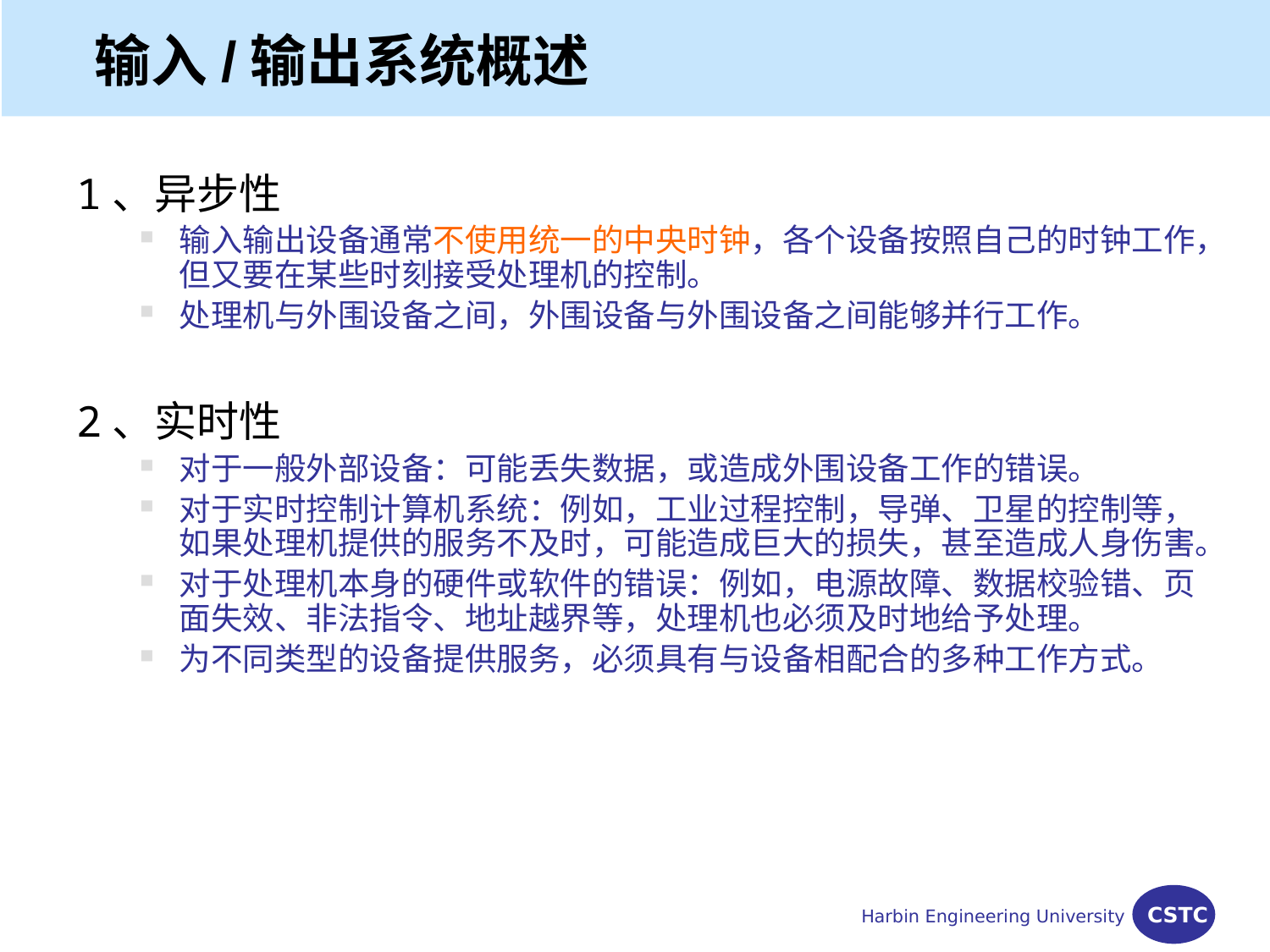

# 输入/输出系统概述
1、异步性
输入输出设备通常不使用统一的中央时钟，各个设备按照自己的时钟工作，但又要在某些时刻接受处理机的控制。
处理机与外围设备之间，外围设备与外围设备之间能够并行工作。

2、实时性
对于一般外部设备：可能丢失数据，或造成外围设备工作的错误。
对于实时控制计算机系统：例如，工业过程控制，导弹、卫星的控制等，如果处理机提供的服务不及时，可能造成巨大的损失，甚至造成人身伤害。
对于处理机本身的硬件或软件的错误：例如，电源故障、数据校验错、页面失效、非法指令、地址越界等，处理机也必须及时地给予处理。
为不同类型的设备提供服务，必须具有与设备相配合的多种工作方式。
Harbin Engineering University